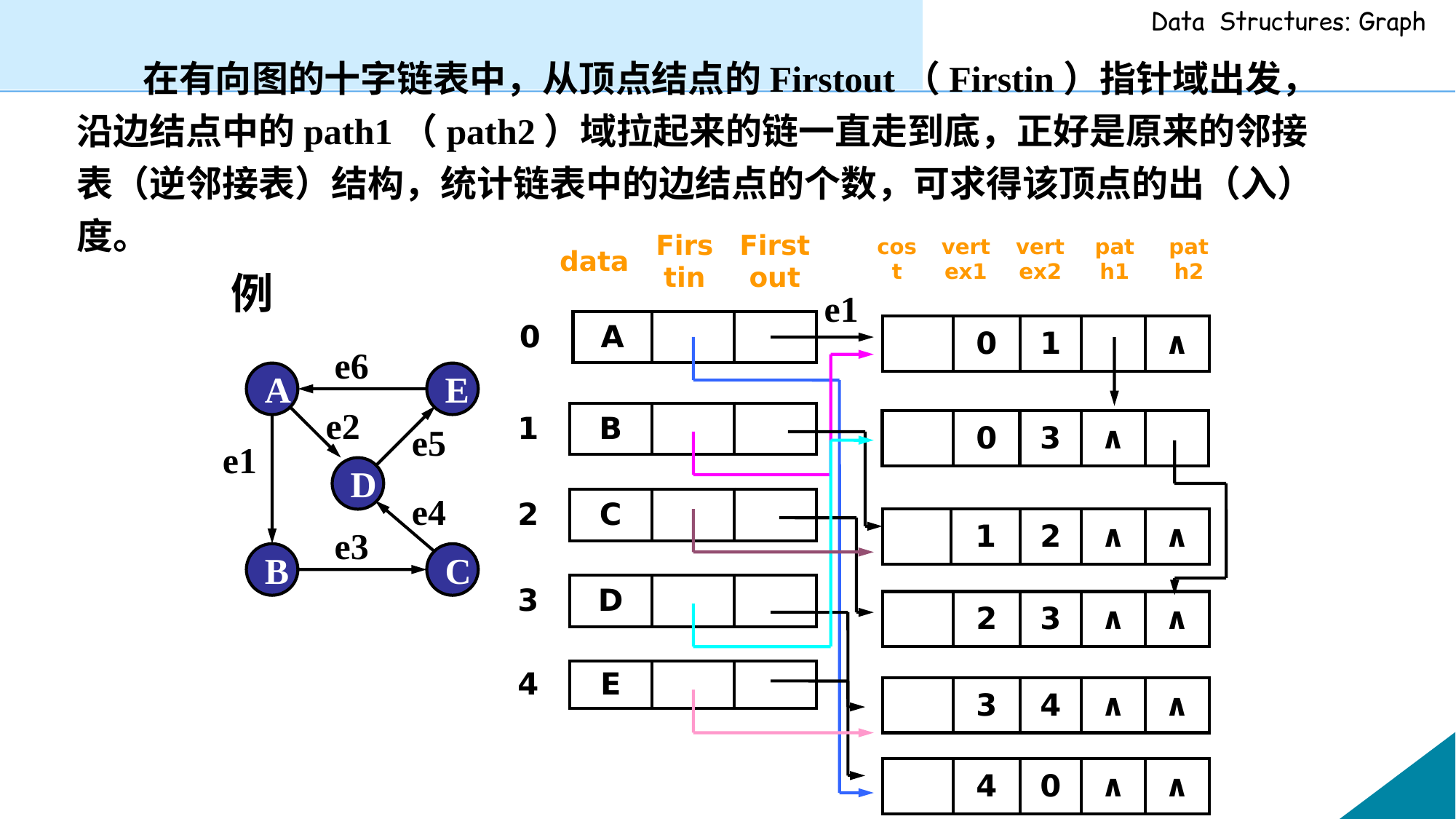

在有向图的十字链表中，从顶点结点的Firstout（Firstin）指针域出发，沿边结点中的path1（path2）域拉起来的链一直走到底，正好是原来的邻接表（逆邻接表）结构，统计链表中的边结点的个数，可求得该顶点的出（入）度。
| data | Firstin | Firstout |
| --- | --- | --- |
| cost | vertex1 | vertex2 | path1 | path2 |
| --- | --- | --- | --- | --- |
例
e1
| 0 | A |  |  |
| --- | --- | --- | --- |
|  | 0 | 1 |  | ∧ |
| --- | --- | --- | --- | --- |

e6
A
E

D

B
C

e2
e5
e1
e4
e3

| 1 | B |  |  |
| --- | --- | --- | --- |
|  | 0 | 3 | ∧ |  |
| --- | --- | --- | --- | --- |

| 2 | C |  |  |
| --- | --- | --- | --- |

|  | 1 | 2 | ∧ | ∧ |
| --- | --- | --- | --- | --- |

| 3 | D |  |  |
| --- | --- | --- | --- |
|  | 2 | 3 | ∧ | ∧ |
| --- | --- | --- | --- | --- |

| 4 | E |  |  |
| --- | --- | --- | --- |
|  | 3 | 4 | ∧ | ∧ |
| --- | --- | --- | --- | --- |

|  | 4 | 0 | ∧ | ∧ |
| --- | --- | --- | --- | --- |